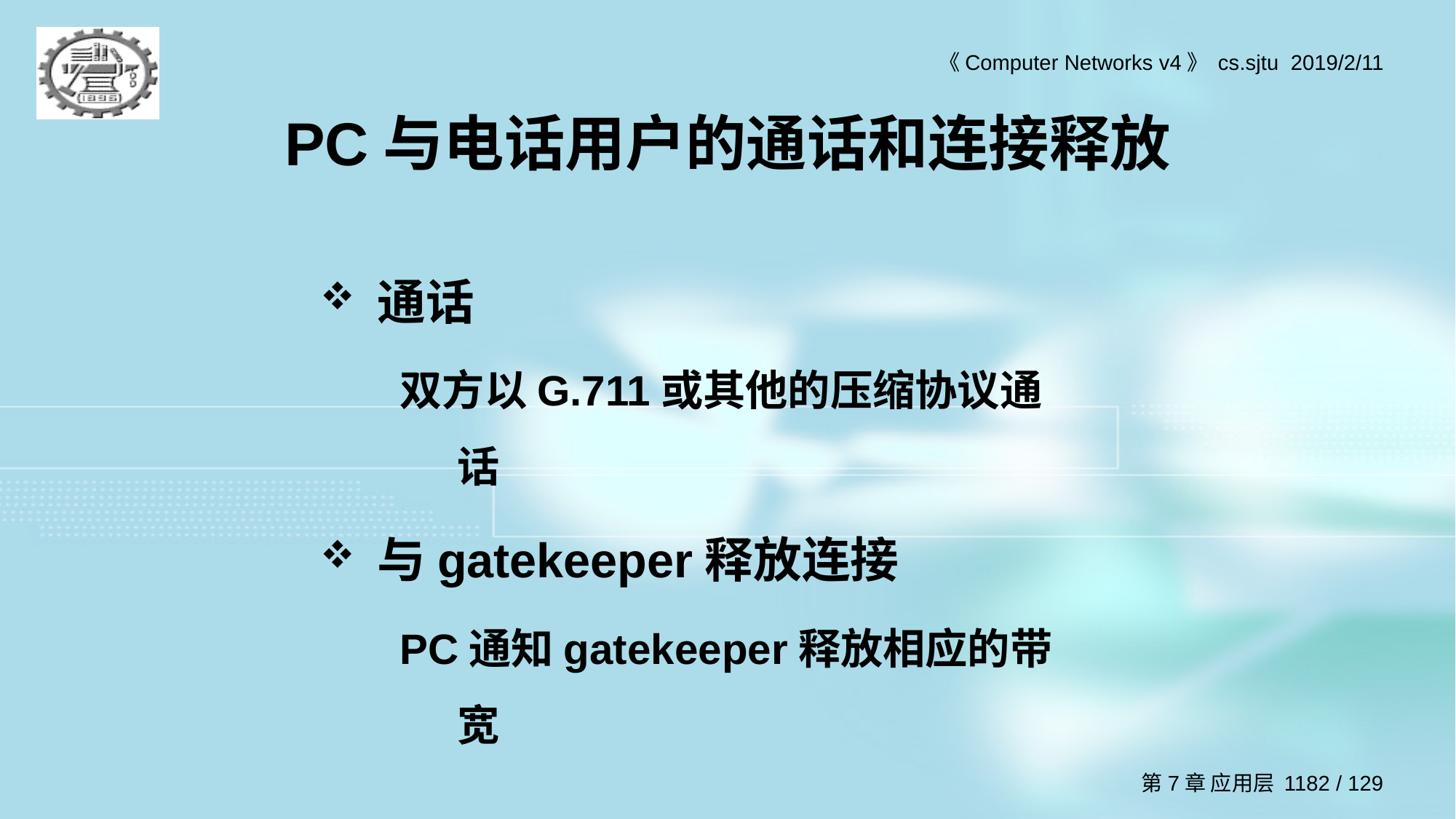

# PC与电话用户的通话和连接释放
通话
双方以G.711或其他的压缩协议通话
与gatekeeper释放连接
PC通知gatekeeper释放相应的带宽